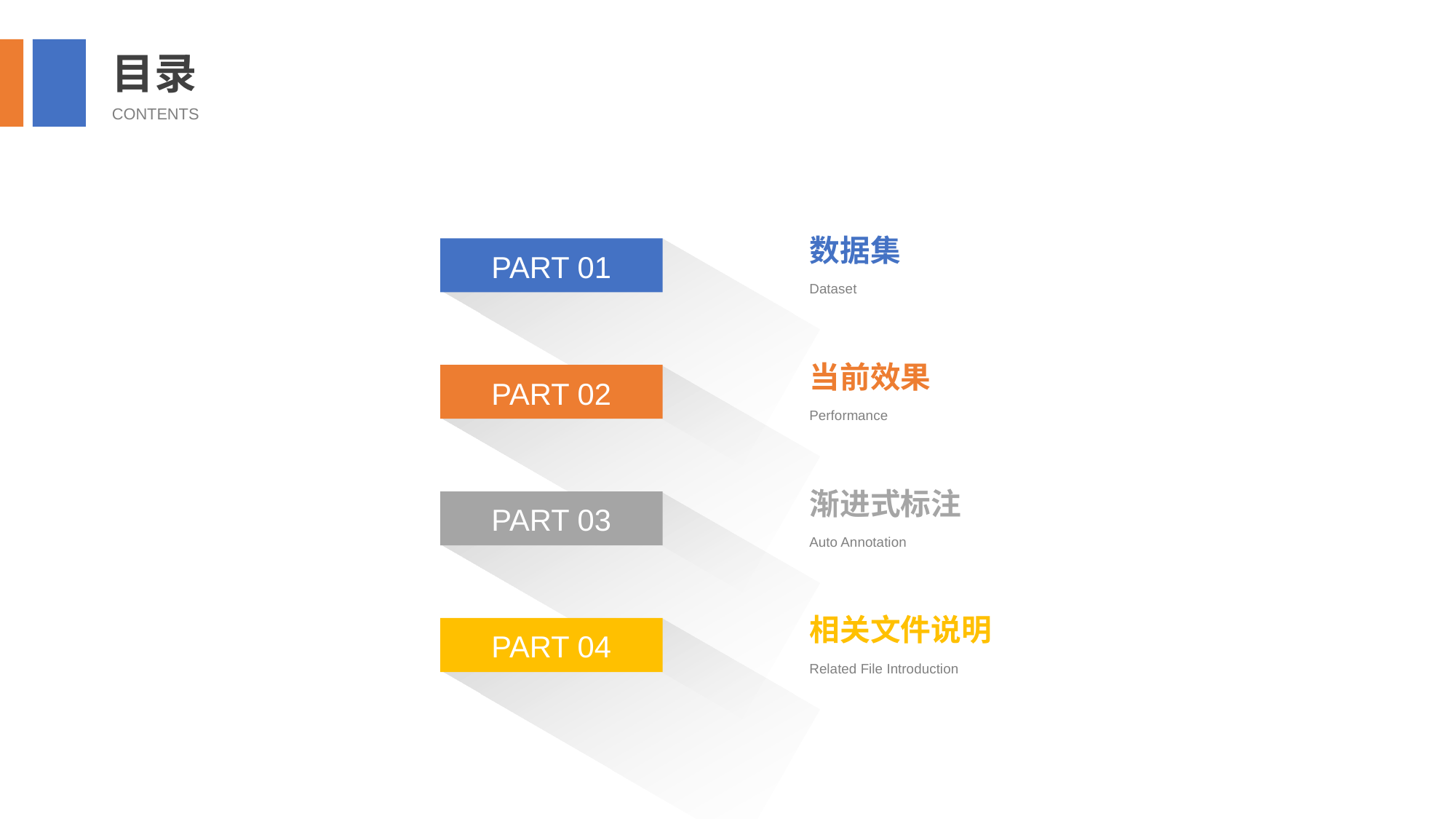

目录
CONTENTS
数据集
Dataset

PART 01
当前效果
Performance

PART 02
渐进式标注
Auto Annotation

PART 03
相关文件说明
Related File Introduction

PART 04